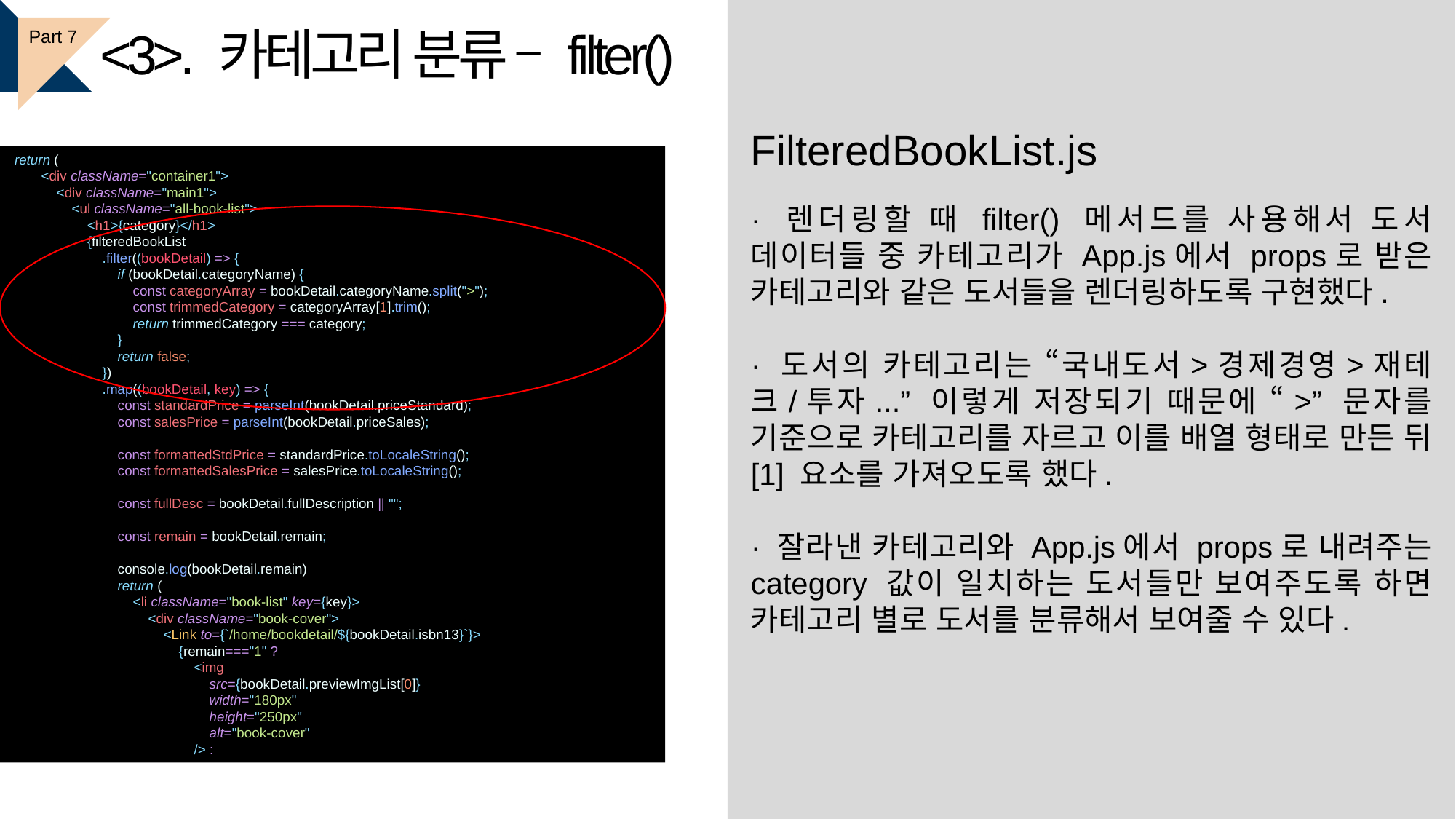

<3>. 카테고리 분류 – filter()

Part 7
FilteredBookList.js
 return (
        <div className="container1">
            <div className="main1">
                <ul className="all-book-list">
                    <h1>{category}</h1>
                    {filteredBookList
                        .filter((bookDetail) => {
                            if (bookDetail.categoryName) {
                                const categoryArray = bookDetail.categoryName.split(">");
                                const trimmedCategory = categoryArray[1].trim();
                                return trimmedCategory === category;
                            }
                            return false;
                        })
                        .map((bookDetail, key) => {
                            const standardPrice = parseInt(bookDetail.priceStandard);
                            const salesPrice = parseInt(bookDetail.priceSales);
                            const formattedStdPrice = standardPrice.toLocaleString();
                            const formattedSalesPrice = salesPrice.toLocaleString();
                            const fullDesc = bookDetail.fullDescription || "";
                            const remain = bookDetail.remain;
                            console.log(bookDetail.remain)
                            return (
                                <li className="book-list" key={key}>
                                    <div className="book-cover">
                                        <Link to={`/home/bookdetail/${bookDetail.isbn13}`}>
                                            {remain==="1" ?
                                                <img
                                                    src={bookDetail.previewImgList[0]}
                                                    width="180px"
                                                    height="250px"
                                                    alt="book-cover"
                                                /> :
· 렌더링할 때 filter() 메서드를 사용해서 도서 데이터들 중 카테고리가 App.js에서 props로 받은 카테고리와 같은 도서들을 렌더링하도록 구현했다.

· 도서의 카테고리는 “국내도서>경제경영>재테크/투자...” 이렇게 저장되기 때문에 “>” 문자를 기준으로 카테고리를 자르고 이를 배열 형태로 만든 뒤 [1] 요소를 가져오도록 했다.

· 잘라낸 카테고리와 App.js에서 props로 내려주는 category 값이 일치하는 도서들만 보여주도록 하면 카테고리 별로 도서를 분류해서 보여줄 수 있다.